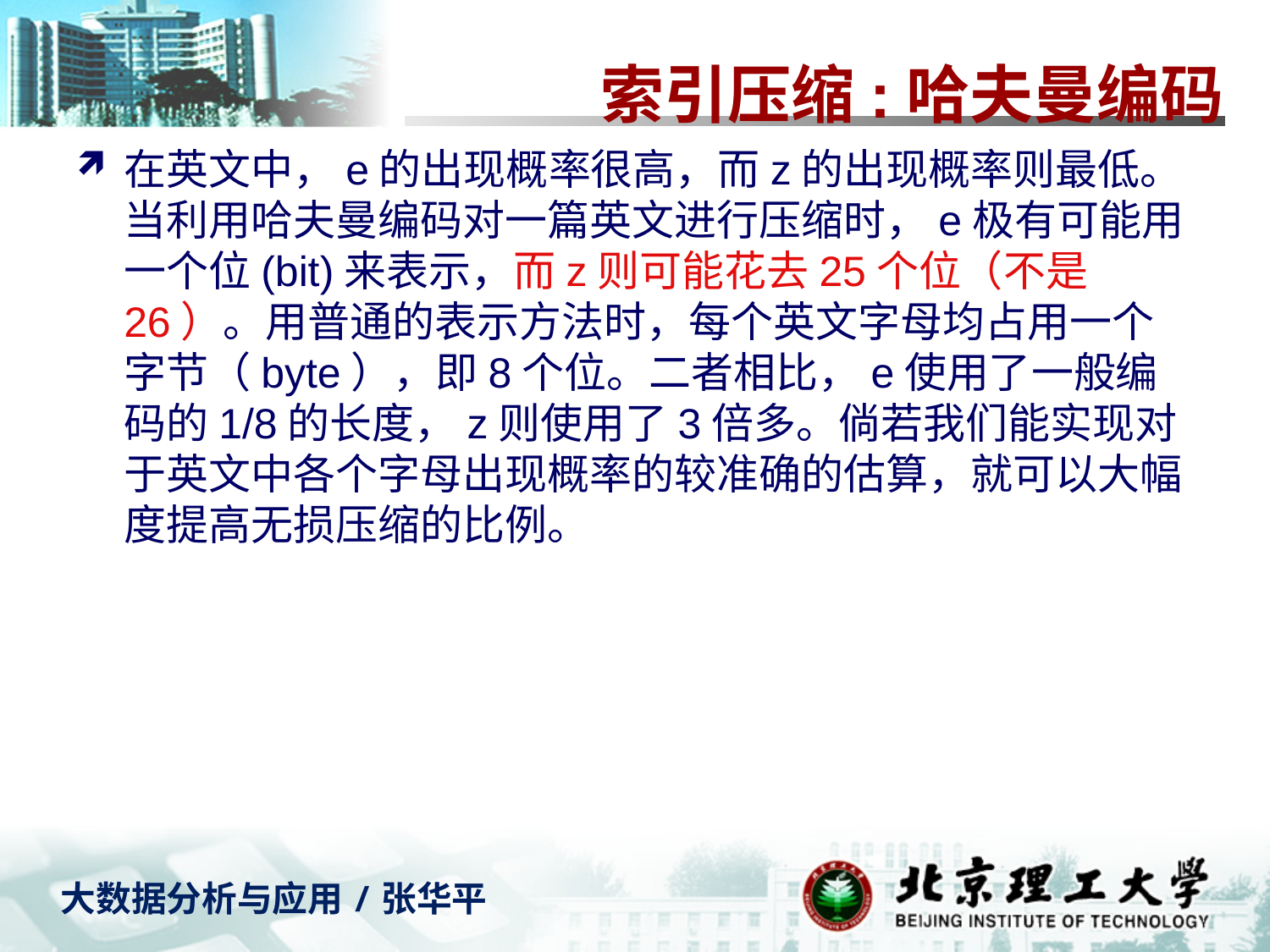

#
索引压缩:哈夫曼编码
在英文中，e的出现概率很高，而z的出现概率则最低。当利用哈夫曼编码对一篇英文进行压缩时，e极有可能用一个位(bit)来表示，而z则可能花去25个位（不是26）。用普通的表示方法时，每个英文字母均占用一个字节（byte），即8个位。二者相比，e使用了一般编码的1/8的长度，z则使用了3倍多。倘若我们能实现对于英文中各个字母出现概率的较准确的估算，就可以大幅度提高无损压缩的比例。